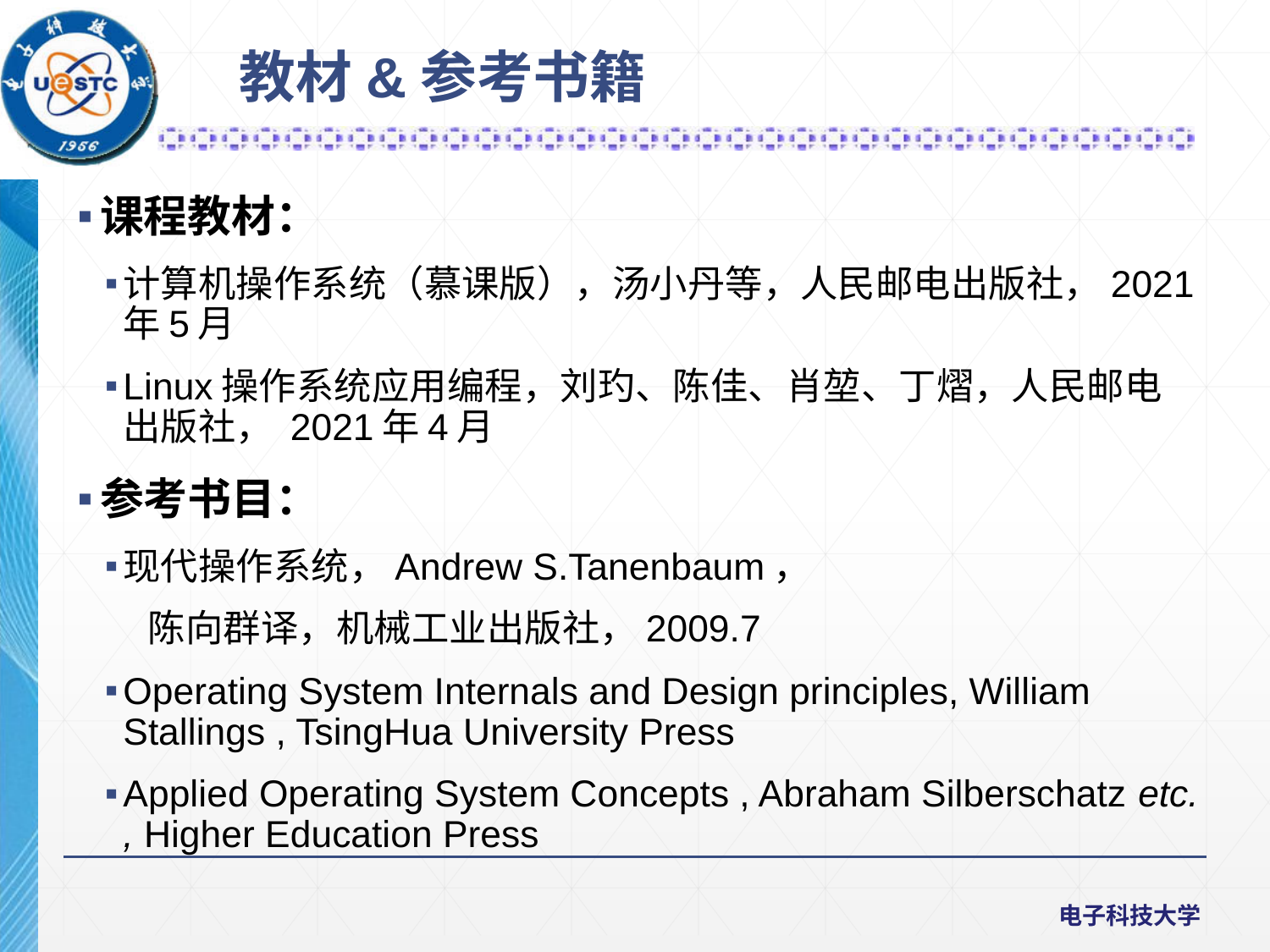

教材&参考书籍
课程教材：
计算机操作系统（慕课版），汤小丹等，人民邮电出版社，2021年5月
Linux操作系统应用编程，刘玓、陈佳、肖堃、丁熠，人民邮电出版社， 2021年4月
参考书目：
现代操作系统，Andrew S.Tanenbaum，
  陈向群译，机械工业出版社，2009.7
Operating System Internals and Design principles, William Stallings , TsingHua University Press
Applied Operating System Concepts , Abraham Silberschatz etc. , Higher Education Press